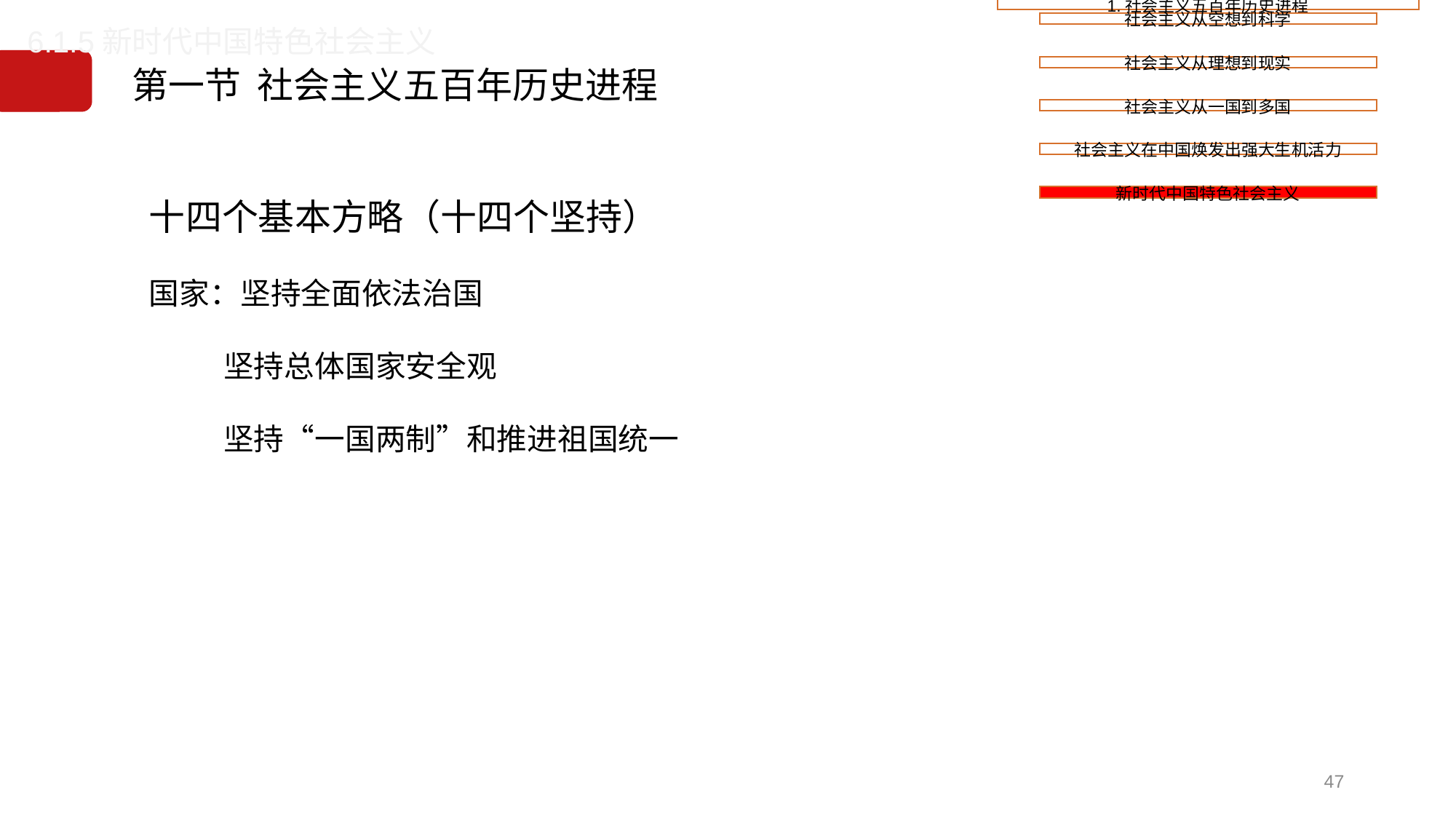

1.社会主义五百年历史进程
社会主义从空想到科学
社会主义从理想到现实
社会主义从一国到多国
社会主义在中国焕发出强大生机活力
新时代中国特色社会主义
6.1.5新时代中国特色社会主义
# 第一节  社会主义五百年历史进程
十四个基本方略（十四个坚持）
国家：坚持全面依法治国
          坚持总体国家安全观
          坚持“一国两制”和推进祖国统一

47